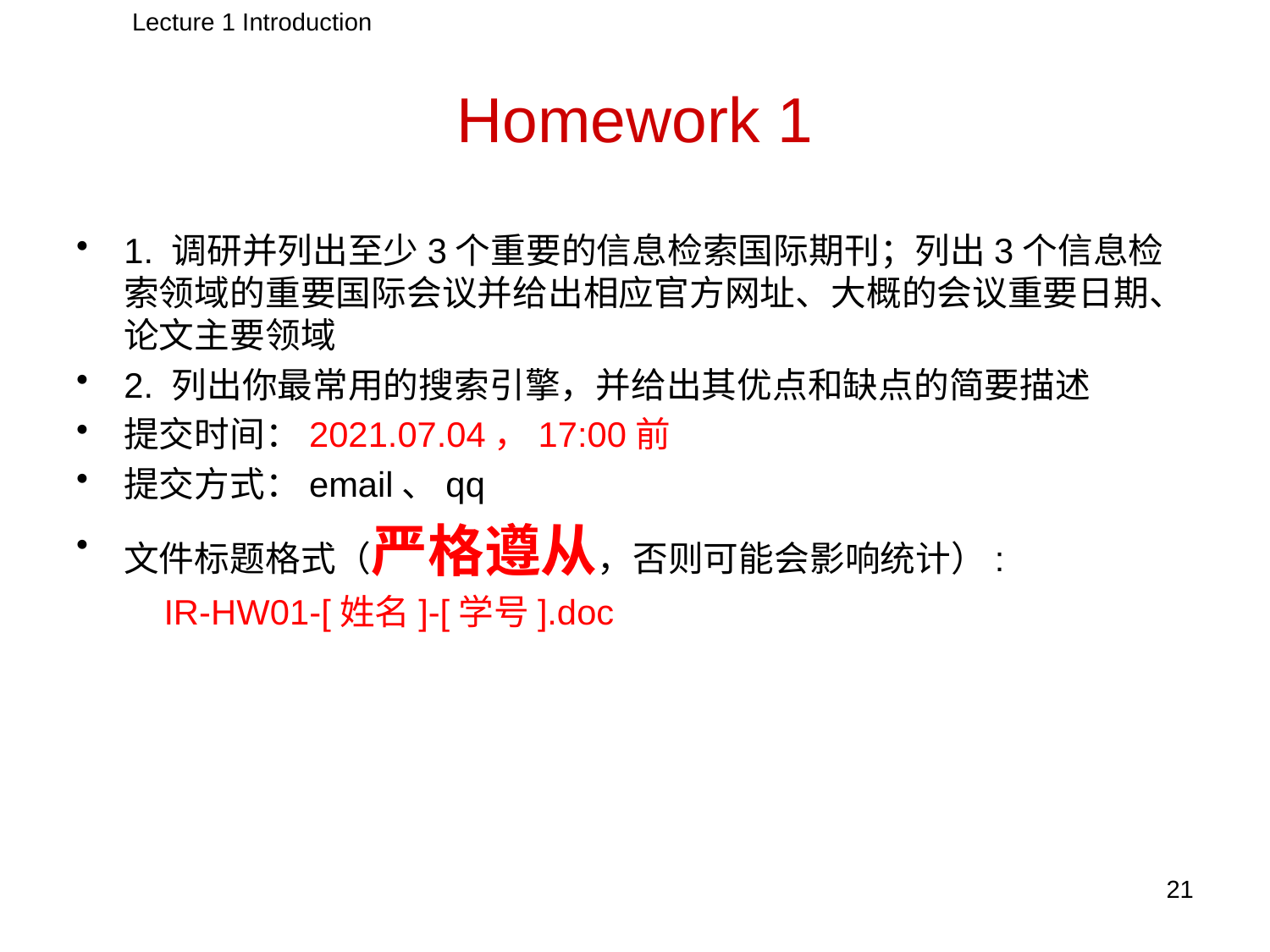

Lecture 1 Introduction
# Homework 1
1. 调研并列出至少3个重要的信息检索国际期刊；列出3个信息检索领域的重要国际会议并给出相应官方网址、大概的会议重要日期、论文主要领域
2. 列出你最常用的搜索引擎，并给出其优点和缺点的简要描述
提交时间：2021.07.04，17:00前
提交方式：email、qq
文件标题格式（严格遵从，否则可能会影响统计）:
         IR-HW01-[姓名]-[学号].doc

21